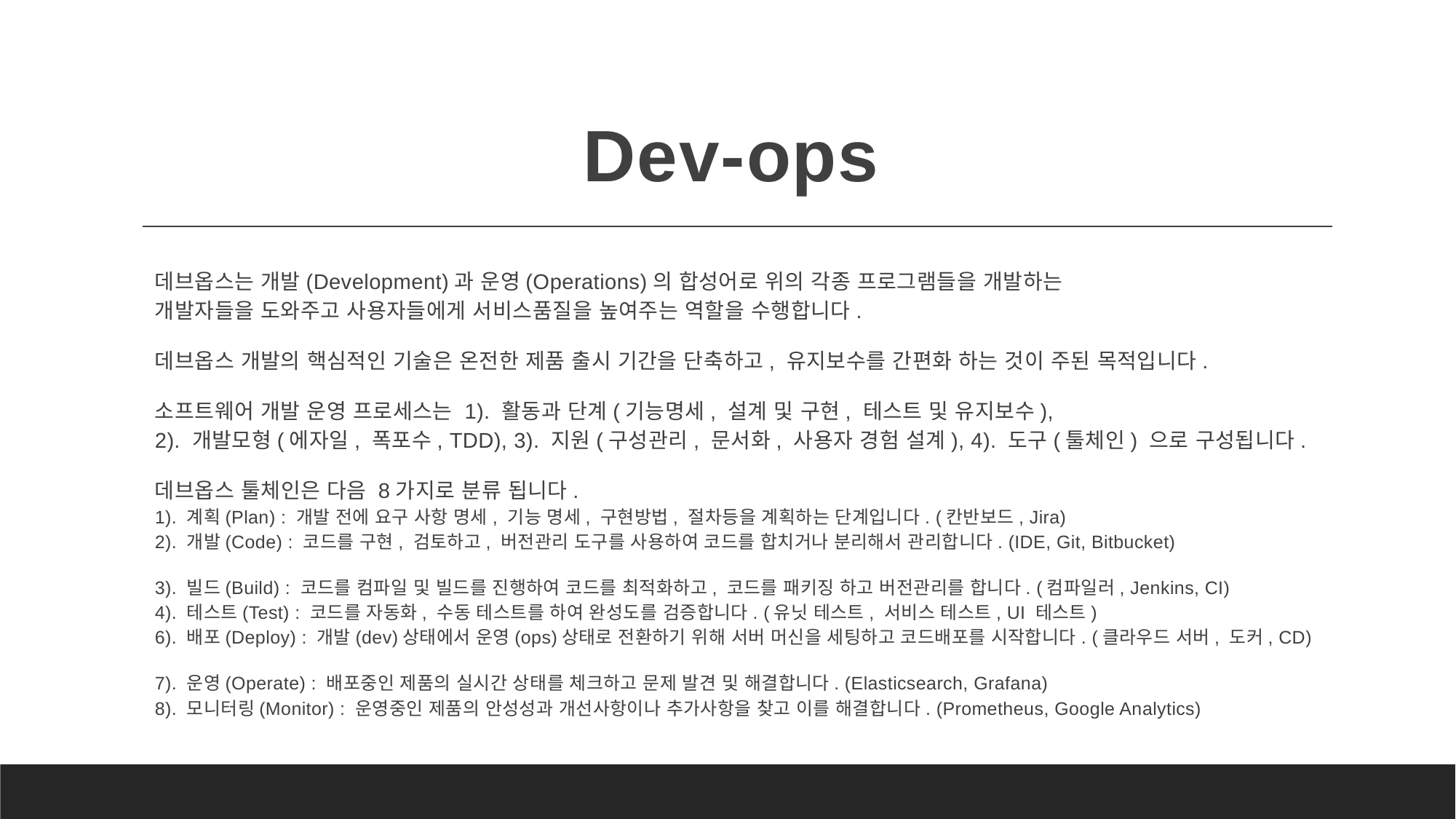

# Dev-ops
데브옵스는 개발(Development)과 운영(Operations)의 합성어로 위의 각종 프로그램들을 개발하는
개발자들을 도와주고 사용자들에게 서비스품질을 높여주는 역할을 수행합니다.
데브옵스 개발의 핵심적인 기술은 온전한 제품 출시 기간을 단축하고, 유지보수를 간편화 하는 것이 주된 목적입니다.
소프트웨어 개발 운영 프로세스는 1). 활동과 단계(기능명세, 설계 및 구현, 테스트 및 유지보수),
2). 개발모형(에자일, 폭포수, TDD), 3). 지원(구성관리, 문서화, 사용자 경험 설계), 4). 도구(툴체인) 으로 구성됩니다.
데브옵스 툴체인은 다음 8가지로 분류 됩니다.
1). 계획(Plan) : 개발 전에 요구 사항 명세, 기능 명세, 구현방법, 절차등을 계획하는 단계입니다. (칸반보드, Jira)
2). 개발(Code) : 코드를 구현, 검토하고, 버전관리 도구를 사용하여 코드를 합치거나 분리해서 관리합니다. (IDE, Git, Bitbucket)
3). 빌드(Build) : 코드를 컴파일 및 빌드를 진행하여 코드를 최적화하고, 코드를 패키징 하고 버전관리를 합니다. (컴파일러, Jenkins, CI)
4). 테스트(Test) : 코드를 자동화, 수동 테스트를 하여 완성도를 검증합니다. (유닛 테스트, 서비스 테스트, UI 테스트)
6). 배포(Deploy) : 개발(dev)상태에서 운영(ops)상태로 전환하기 위해 서버 머신을 세팅하고 코드배포를 시작합니다. (클라우드 서버, 도커, CD)
7). 운영(Operate) : 배포중인 제품의 실시간 상태를 체크하고 문제 발견 및 해결합니다. (Elasticsearch, Grafana)
8). 모니터링(Monitor) : 운영중인 제품의 안성성과 개선사항이나 추가사항을 찾고 이를 해결합니다. (Prometheus, Google Analytics)